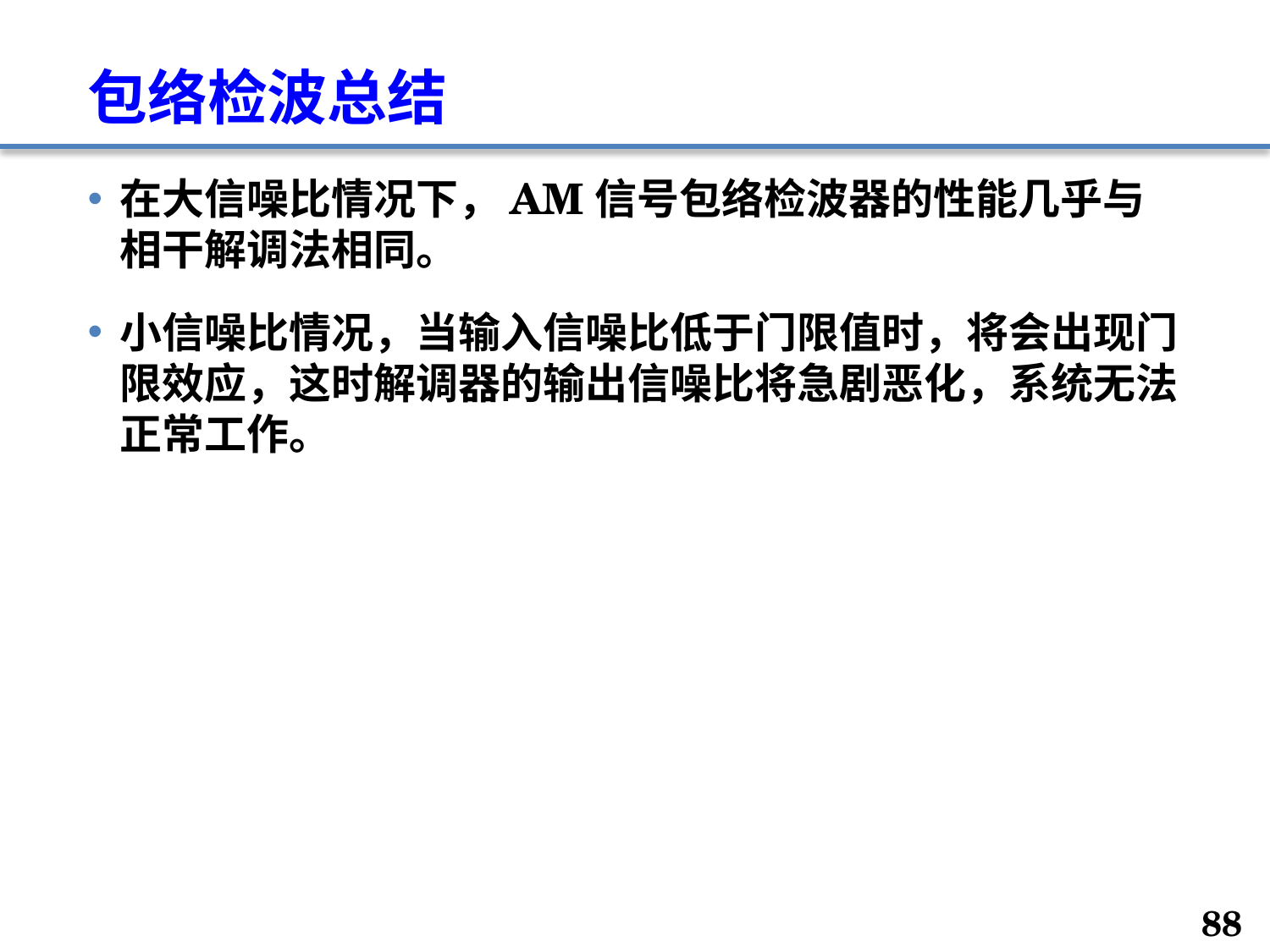

# 包络检波总结
在大信噪比情况下，AM信号包络检波器的性能几乎与相干解调法相同。
小信噪比情况，当输入信噪比低于门限值时，将会出现门限效应，这时解调器的输出信噪比将急剧恶化，系统无法正常工作。
88